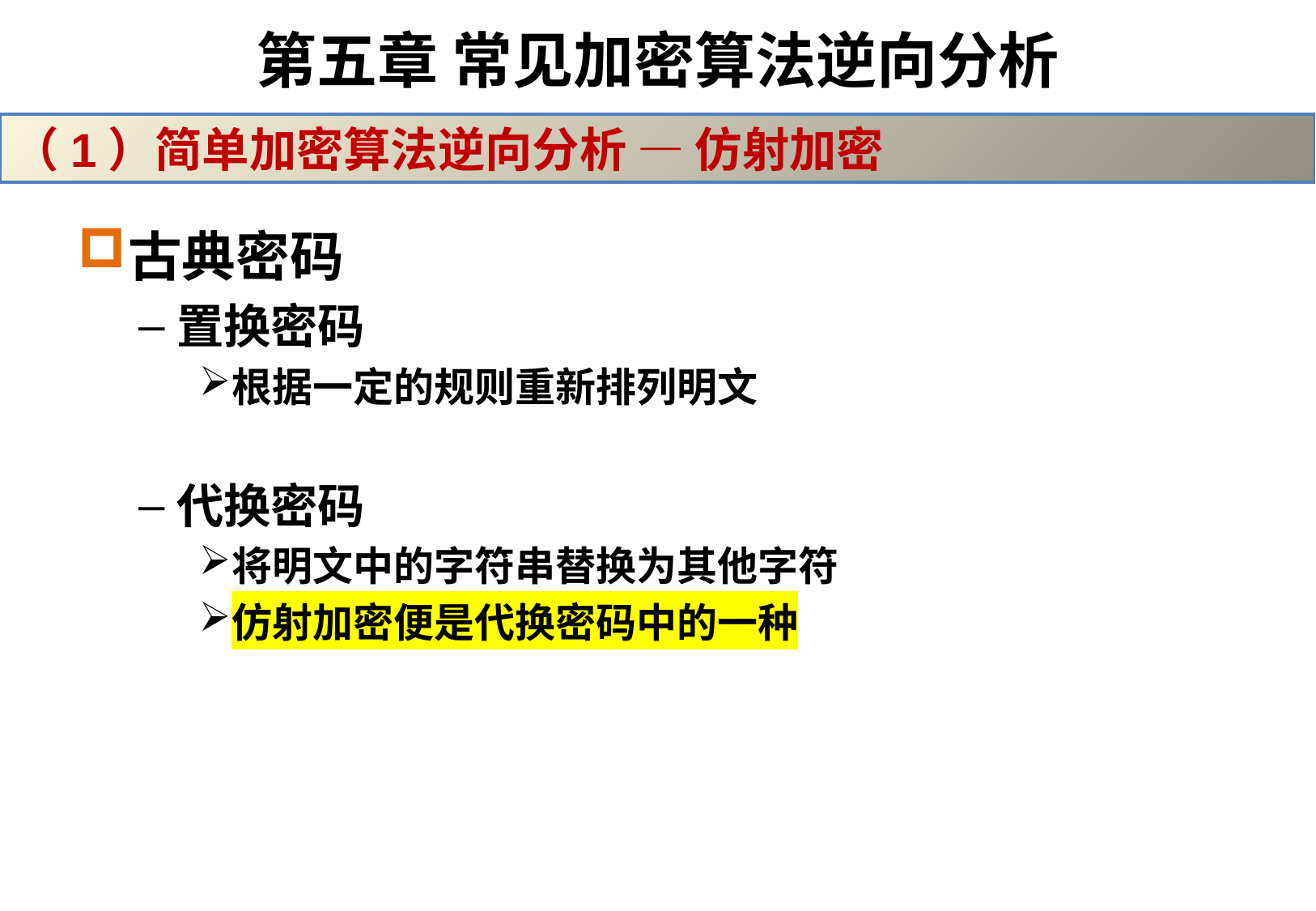

# 第五章 常见加密算法逆向分析
（1）简单加密算法逆向分析 — 仿射加密
古典密码
置换密码
根据一定的规则重新排列明文

代换密码
将明文中的字符串替换为其他字符
仿射加密便是代换密码中的一种